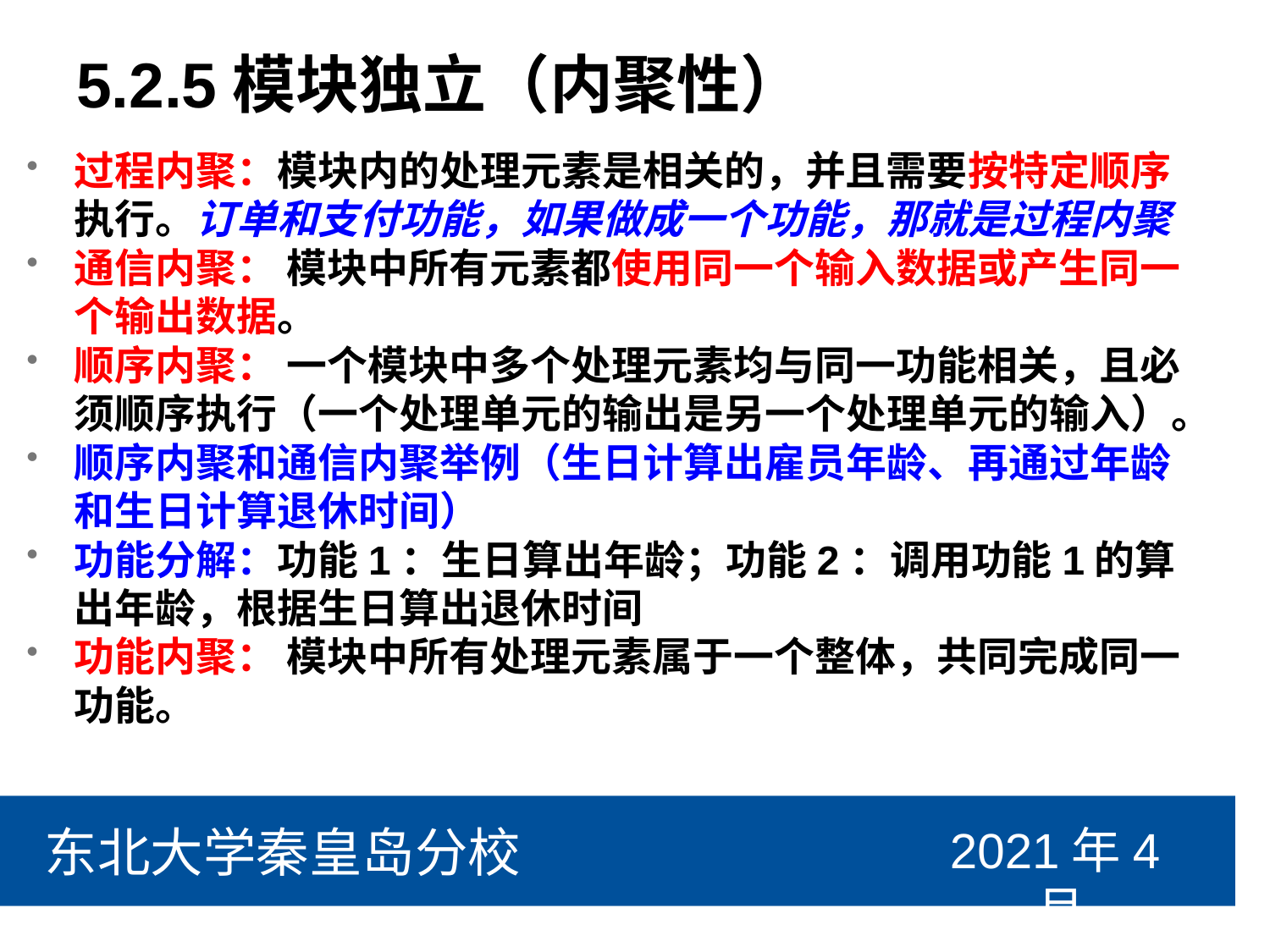

# 5.2.5模块独立（内聚性）
过程内聚：模块内的处理元素是相关的，并且需要按特定顺序执行。订单和支付功能，如果做成一个功能，那就是过程内聚
通信内聚： 模块中所有元素都使用同一个输入数据或产生同一个输出数据。
顺序内聚： 一个模块中多个处理元素均与同一功能相关，且必须顺序执行（一个处理单元的输出是另一个处理单元的输入）。
顺序内聚和通信内聚举例（生日计算出雇员年龄、再通过年龄和生日计算退休时间）
功能分解：功能1：生日算出年龄；功能2：调用功能1的算出年龄，根据生日算出退休时间
功能内聚： 模块中所有处理元素属于一个整体，共同完成同一功能。